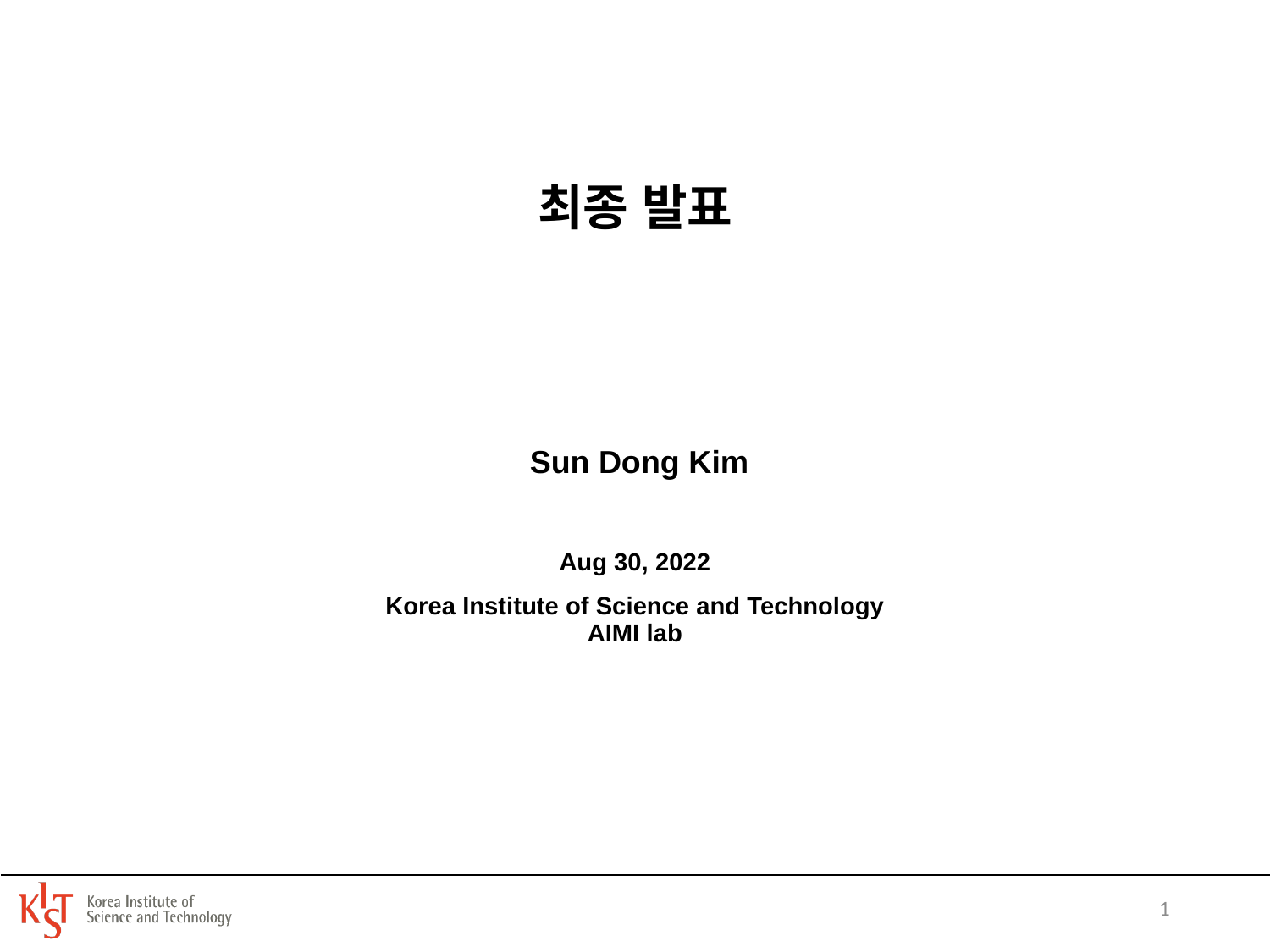

최종 발표

 Sun Dong Kim

Aug 30, 2022
Korea Institute of Science and Technology
AIMI lab

1